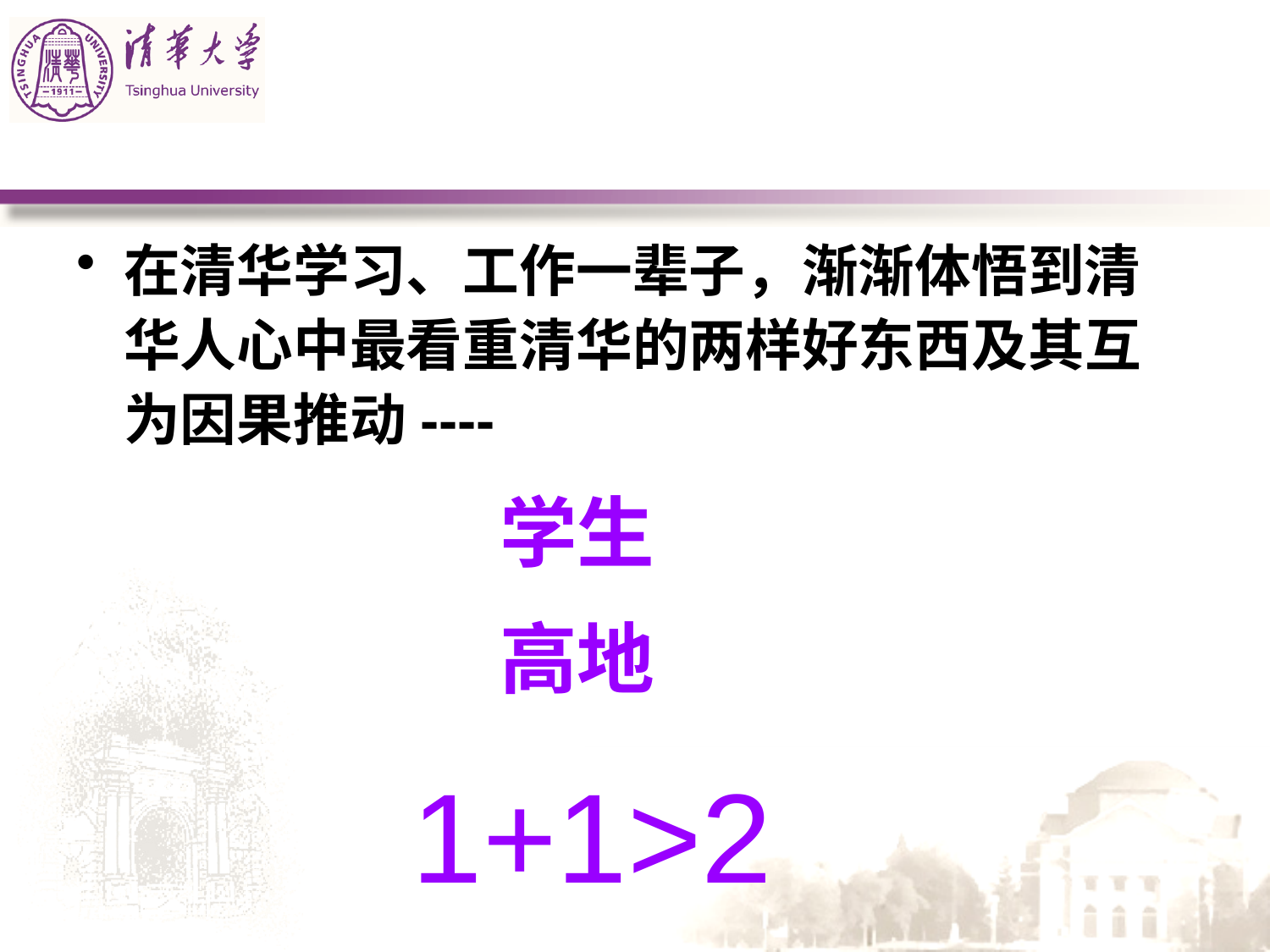

#
在清华学习、工作一辈子，渐渐体悟到清华人心中最看重清华的两样好东西及其互为因果推动----
学生
高地
1+1>2